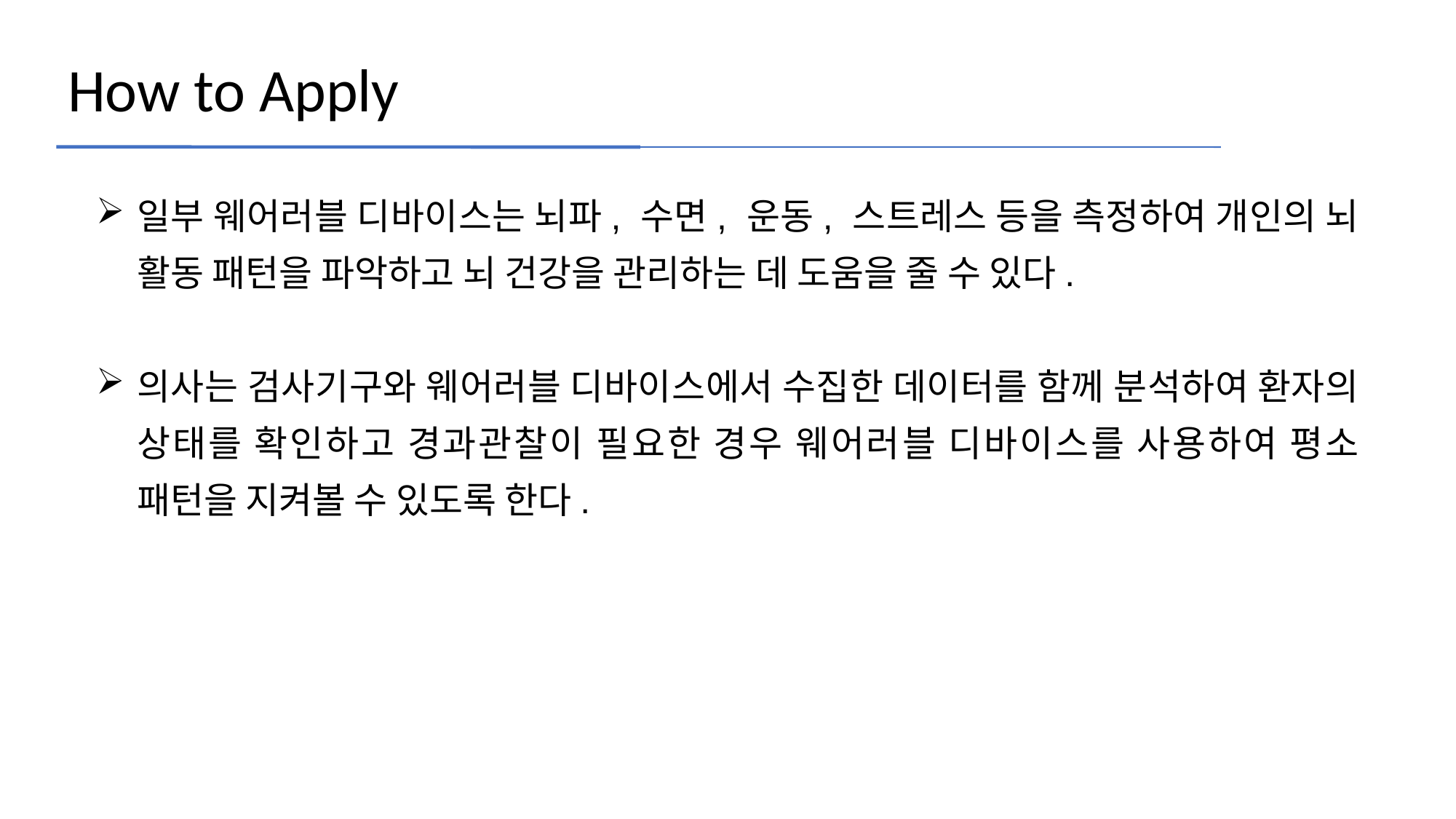

How to Apply
일부 웨어러블 디바이스는 뇌파, 수면, 운동, 스트레스 등을 측정하여 개인의 뇌 활동 패턴을 파악하고 뇌 건강을 관리하는 데 도움을 줄 수 있다.

의사는 검사기구와 웨어러블 디바이스에서 수집한 데이터를 함께 분석하여 환자의 상태를 확인하고 경과관찰이 필요한 경우 웨어러블 디바이스를 사용하여 평소 패턴을 지켜볼 수 있도록 한다.